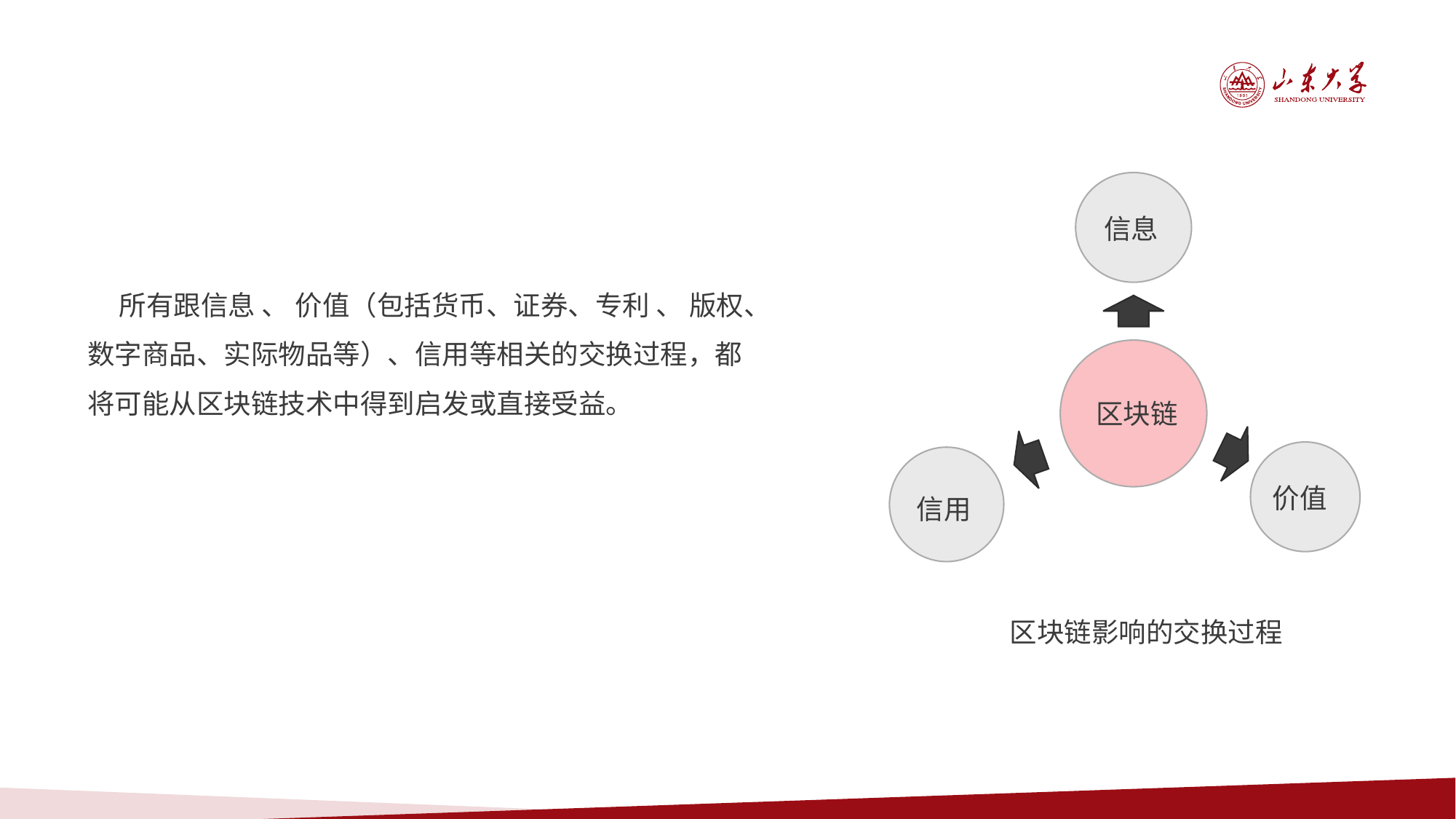

信息

区块链

价值
信用
    所有跟信息 、 价值（包括货币、证券、专利 、 版权、数字商品、实际物品等）、信用等相关的交换过程，都将可能从区块链技术中得到启发或直接受益。
区块链影响的交换过程